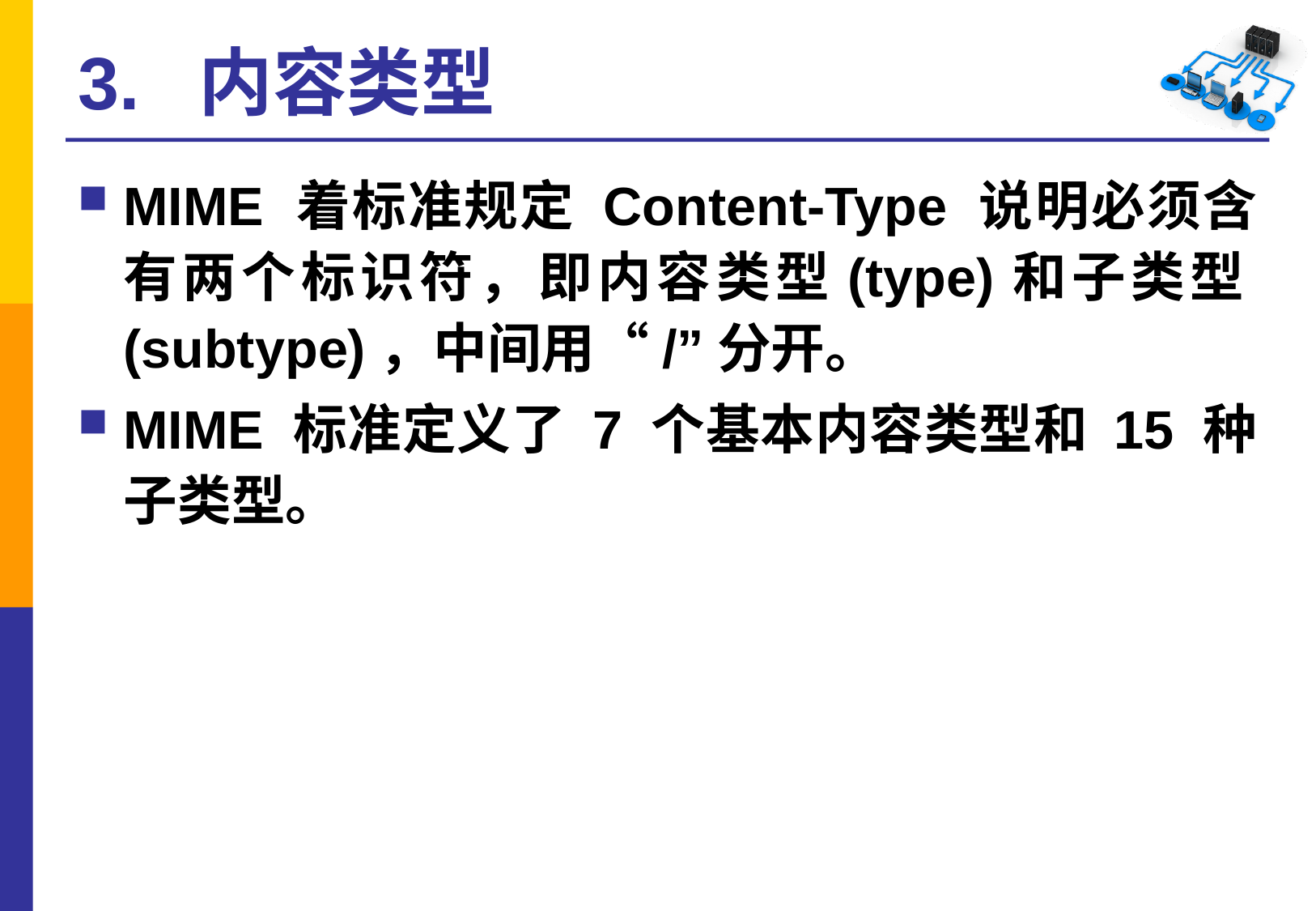

# 3.  内容类型
MIME 着标准规定 Content-Type 说明必须含有两个标识符，即内容类型(type)和子类型(subtype)，中间用“/”分开。
MIME 标准定义了 7 个基本内容类型和 15 种子类型。